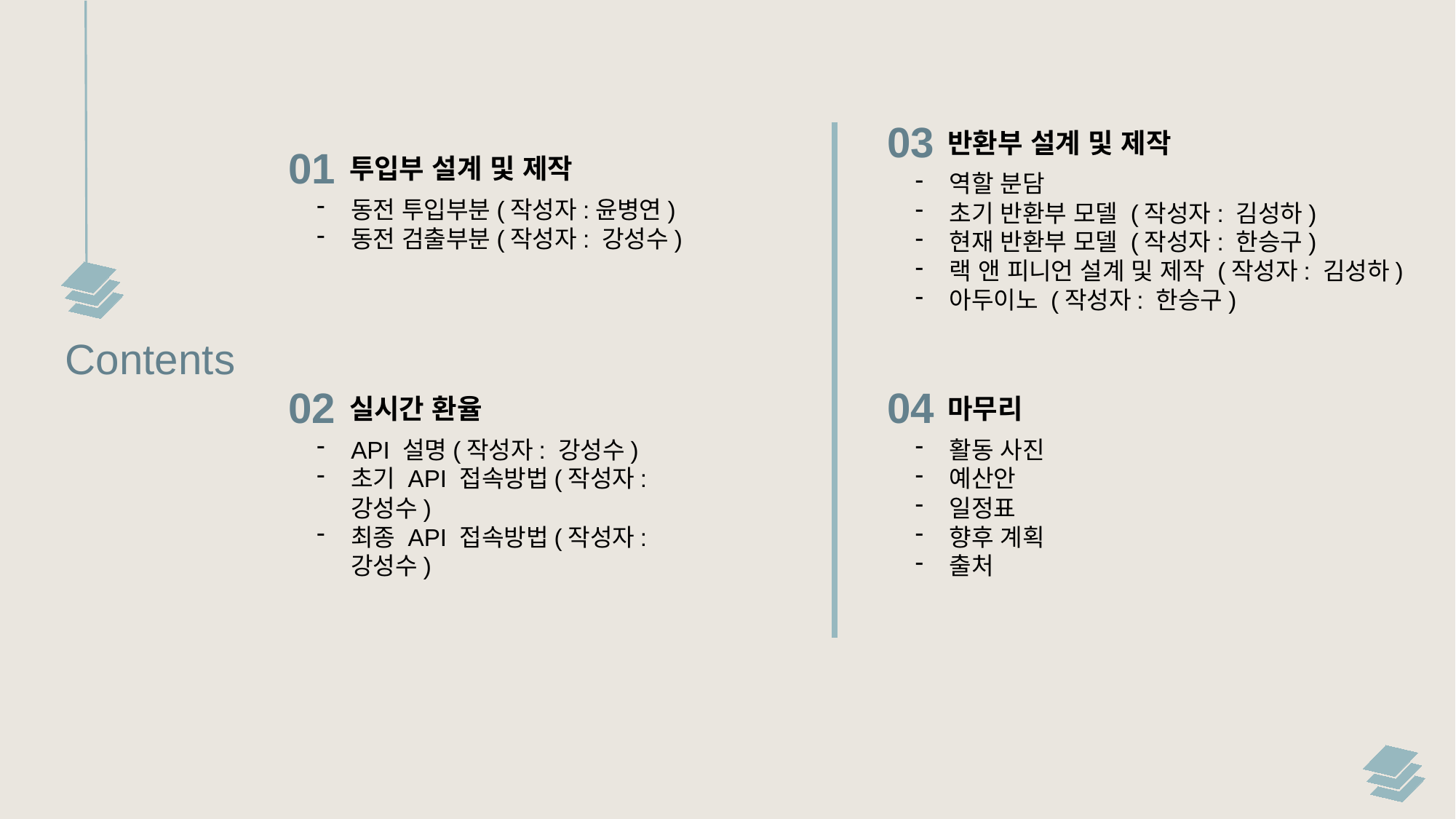

Contents
03
반환부 설계 및 제작
역할 분담
초기 반환부 모델 (작성자: 김성하)
현재 반환부 모델 (작성자: 한승구)
랙 앤 피니언 설계 및 제작 (작성자: 김성하)
아두이노 (작성자: 한승구)
01
투입부 설계 및 제작
동전 투입부분(작성자:윤병연)
동전 검출부분(작성자: 강성수)

02
실시간 환율
API 설명(작성자: 강성수)
초기 API 접속방법(작성자: 강성수)
최종 API 접속방법(작성자: 강성수)

04
마무리
활동 사진
예산안
일정표
향후 계획
출처